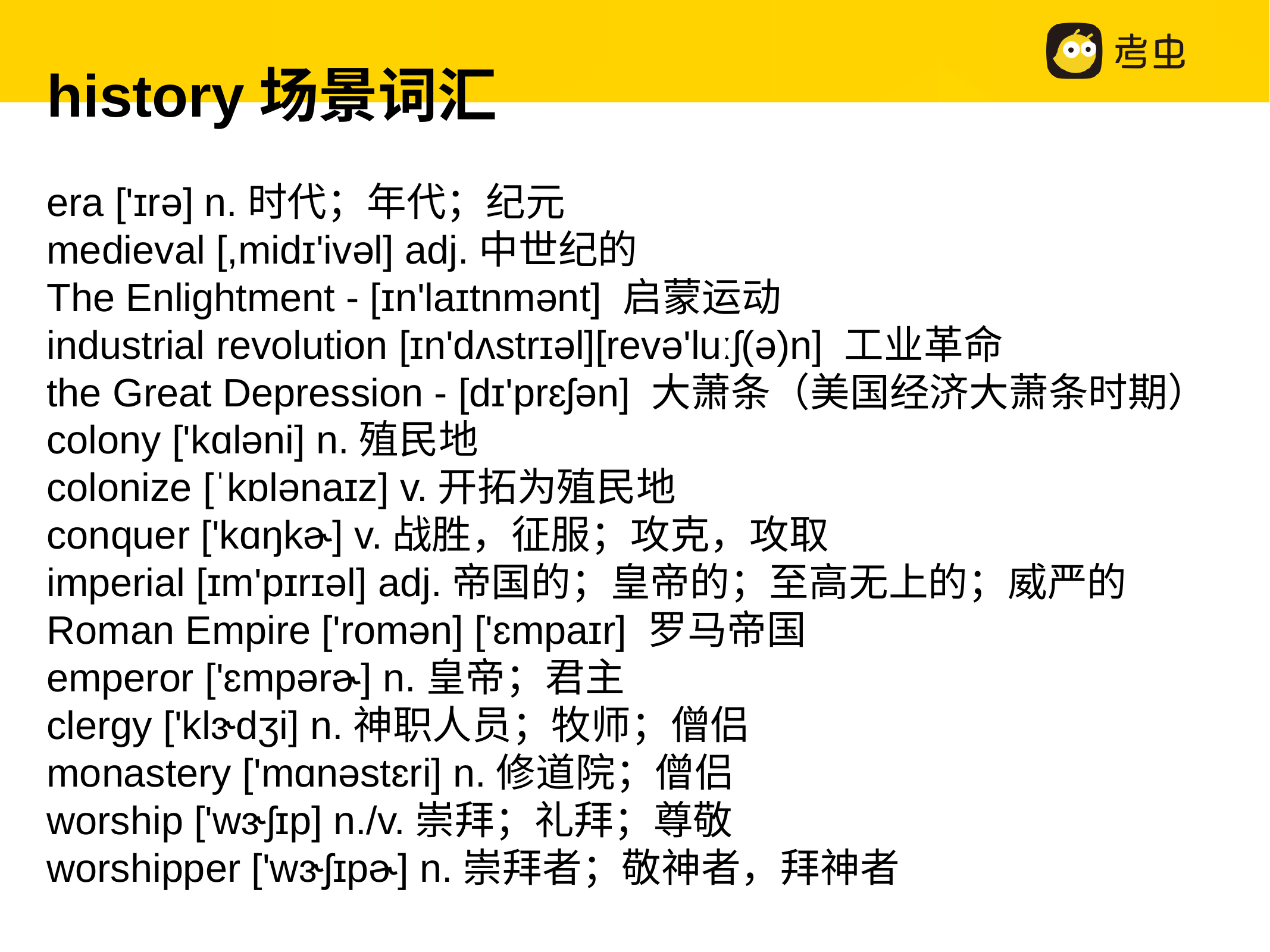

history场景词汇

era ['ɪrə] n.时代；年代；纪元
medieval [,midɪ'ivəl] adj.中世纪的
The Enlightment - [ɪn'laɪtnmənt] 启蒙运动
industrial revolution [ɪn'dʌstrɪəl][revə'luːʃ(ə)n] 工业革命
the Great Depression - [dɪ'prɛʃən] 大萧条（美国经济大萧条时期）
colony ['kɑləni] n.殖民地
colonize [ˈkɒlənaɪz] v.开拓为殖民地
conquer ['kɑŋkɚ] v.战胜，征服；攻克，攻取
imperial [ɪm'pɪrɪəl] adj.帝国的；皇帝的；至高无上的；威严的
Roman Empire ['romən] ['ɛmpaɪr] 罗马帝国
emperor ['ɛmpərɚ] n.皇帝；君主
clergy ['klɝdʒi] n.神职人员；牧师；僧侣
monastery ['mɑnəstɛri] n.修道院；僧侣
worship ['wɝʃɪp] n./v.崇拜；礼拜；尊敬
worshipper ['wɝʃɪpɚ] n.崇拜者；敬神者，拜神者